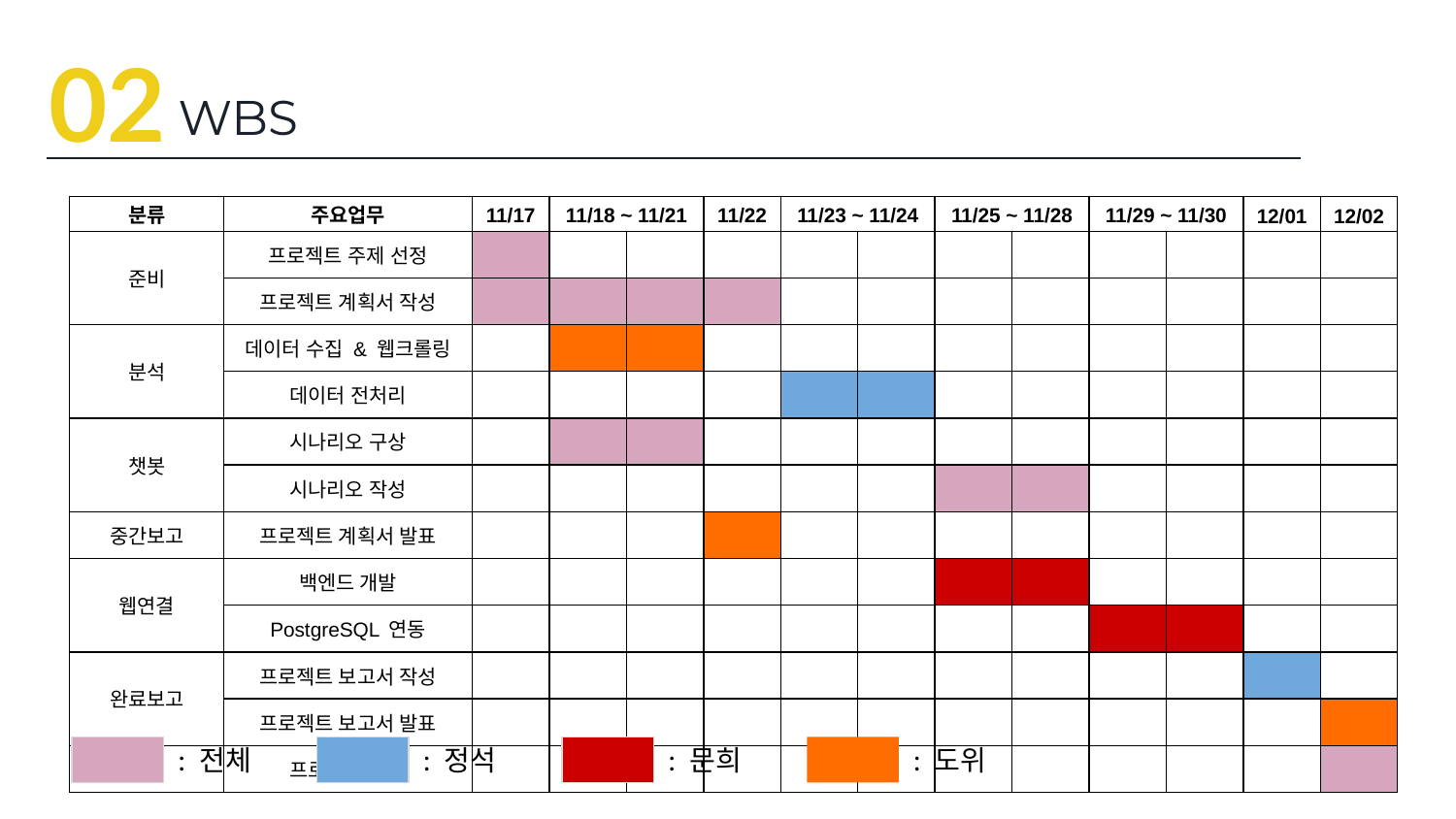

02
WBS
| 분류 | 주요업무 | 11/17 | 11/18 ~ 11/21 |  | 11/22 | 11/23 ~ 11/24 |  | 11/25 ~ 11/28 |  | 11/29 ~ 11/30 |  | 12/01 | 12/02 |
| --- | --- | --- | --- | --- | --- | --- | --- | --- | --- | --- | --- | --- | --- |
| 준비 | 프로젝트 주제 선정 |  |  |  |  |  |  |  |  |  |  |  |  |
|  | 프로젝트 계획서 작성 |  |  |  |  |  |  |  |  |  |  |  |  |
| 분석 | 데이터 수집 & 웹크롤링 |  |  |  |  |  |  |  |  |  |  |  |  |
|  | 데이터 전처리 |  |  |  |  |  |  |  |  |  |  |  |  |
| 챗봇 | 시나리오 구상 |  |  |  |  |  |  |  |  |  |  |  |  |
|  | 시나리오 작성 |  |  |  |  |  |  |  |  |  |  |  |  |
| 중간보고 | 프로젝트 계획서 발표 |  |  |  |  |  |  |  |  |  |  |  |  |
| 웹연결 | 백엔드 개발 |  |  |  |  |  |  |  |  |  |  |  |  |
|  | PostgreSQL 연동 |  |  |  |  |  |  |  |  |  |  |  |  |
| 완료보고 | 프로젝트 보고서 작성 |  |  |  |  |  |  |  |  |  |  |  |  |
|  | 프로젝트 보고서 발표 |  |  |  |  |  |  |  |  |  |  |  |  |
| 제출 | 프로젝트 제출 |  |  |  |  |  |  |  |  |  |  |  |  |
: 전체
: 정석
: 문희
: 도위